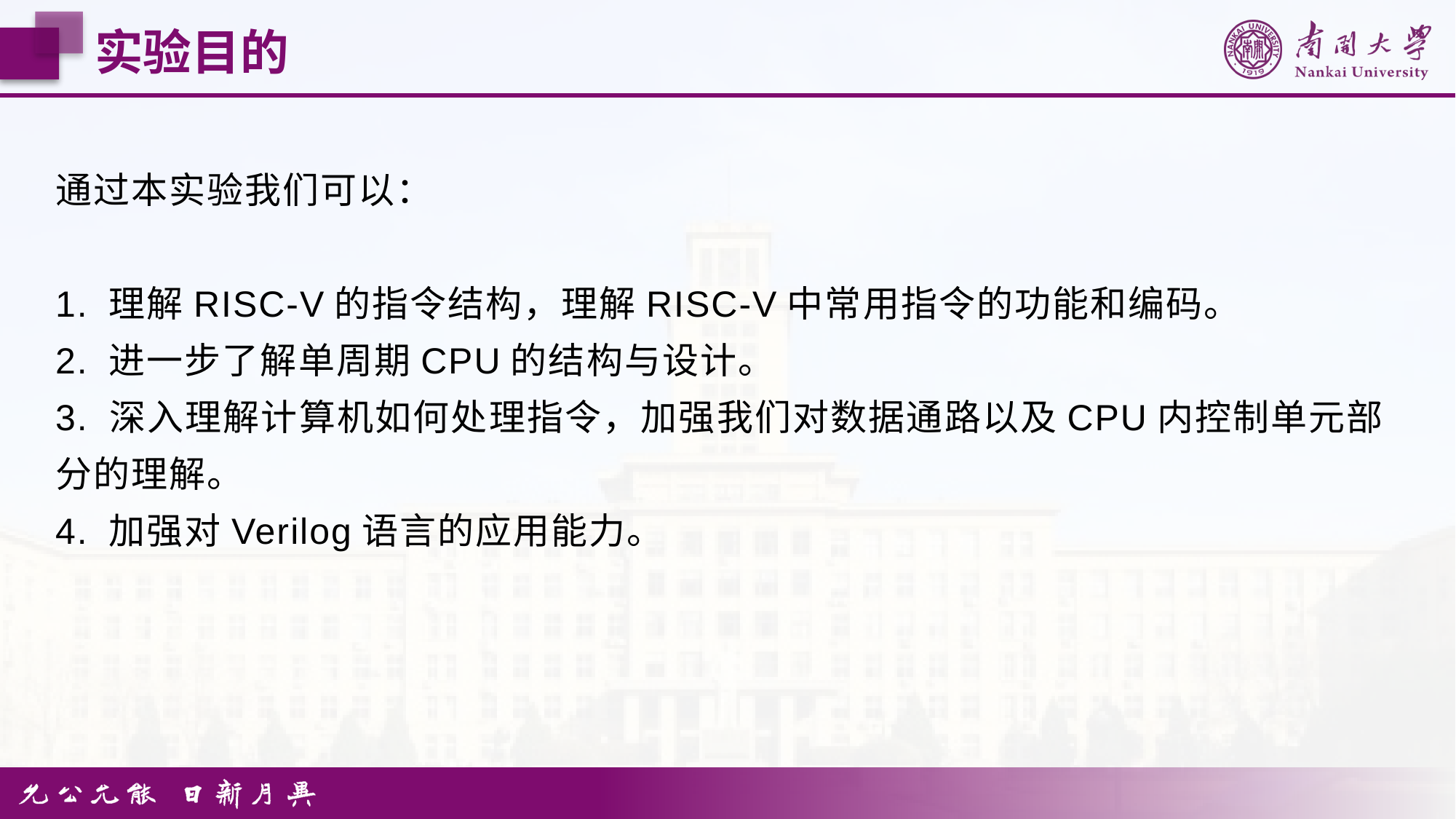

实验目的
通过本实验我们可以：

1. 理解RISC-V的指令结构，理解RISC-V中常用指令的功能和编码。
2. 进一步了解单周期CPU的结构与设计。
3. 深入理解计算机如何处理指令，加强我们对数据通路以及CPU内控制单元部分的理解。
4. 加强对Verilog语言的应用能力。